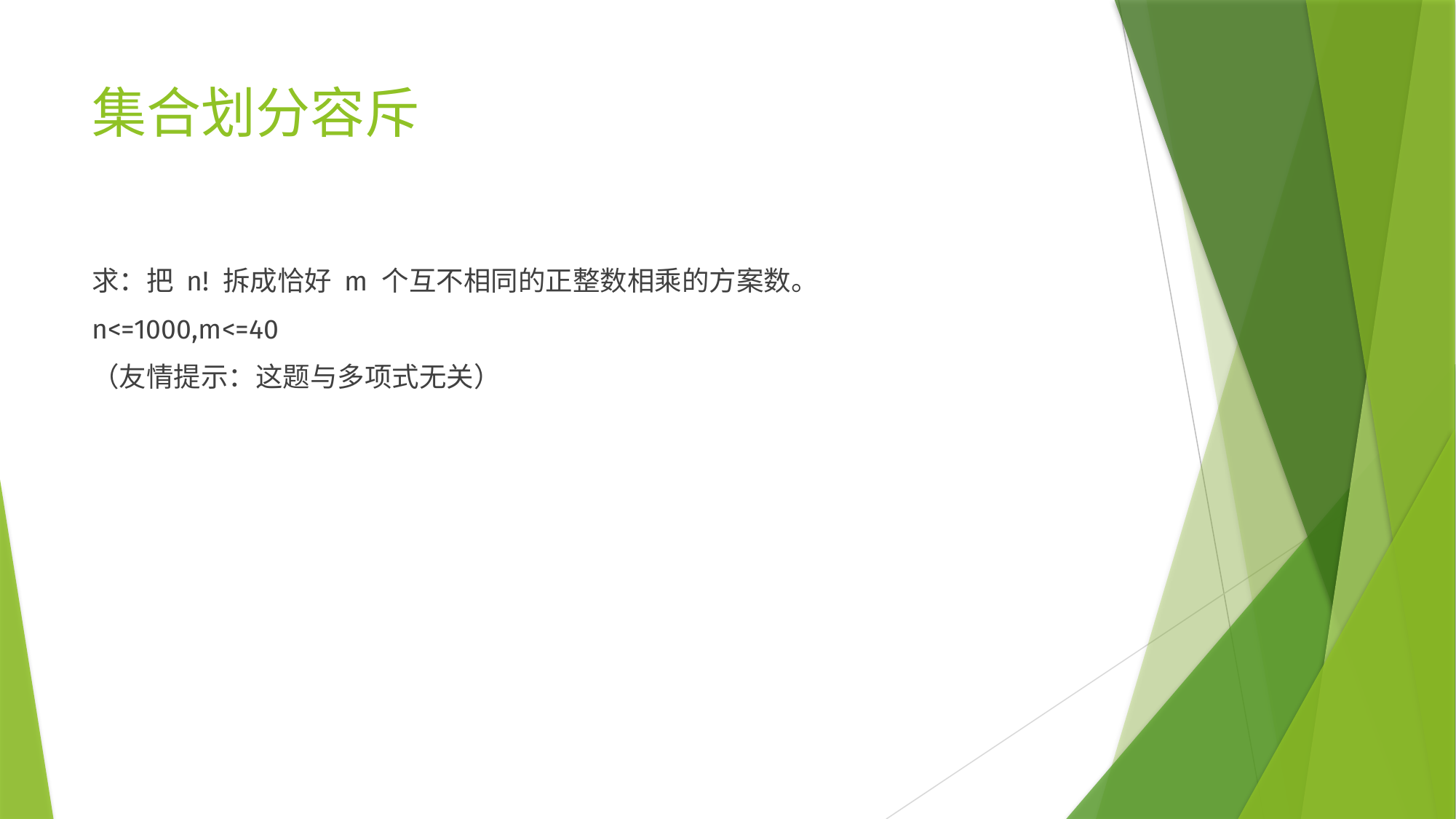

# 集合划分容斥
求：把 n! 拆成恰好 m 个互不相同的正整数相乘的方案数。
n<=1000,m<=40
（友情提示：这题与多项式无关）